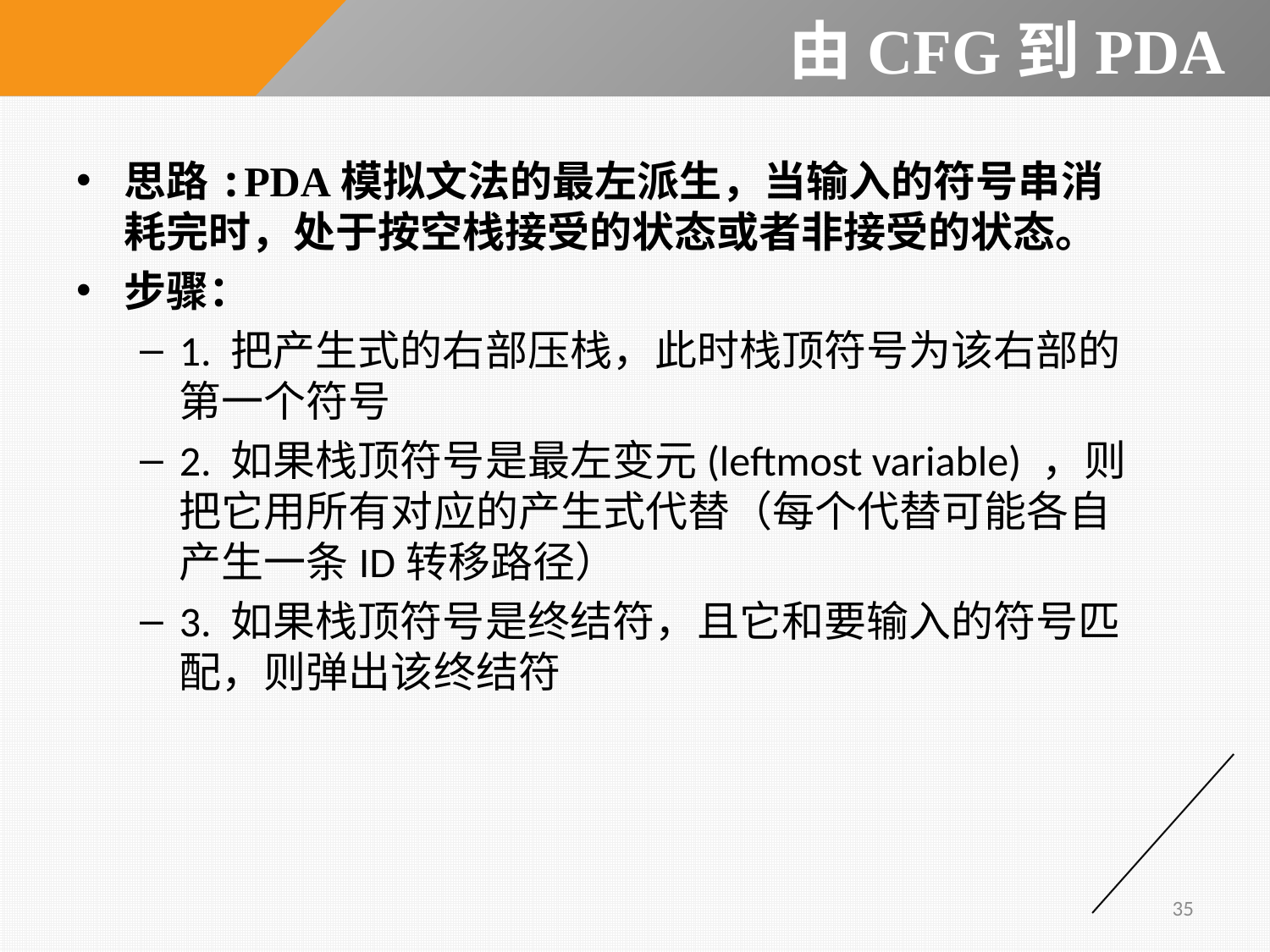

# 由CFG到PDA
思路:PDA模拟文法的最左派生，当输入的符号串消耗完时，处于按空栈接受的状态或者非接受的状态。
步骤：
1. 把产生式的右部压栈，此时栈顶符号为该右部的第一个符号
2. 如果栈顶符号是最左变元(leftmost variable) ，则把它用所有对应的产生式代替（每个代替可能各自产生一条ID转移路径）
3. 如果栈顶符号是终结符，且它和要输入的符号匹配，则弹出该终结符
35